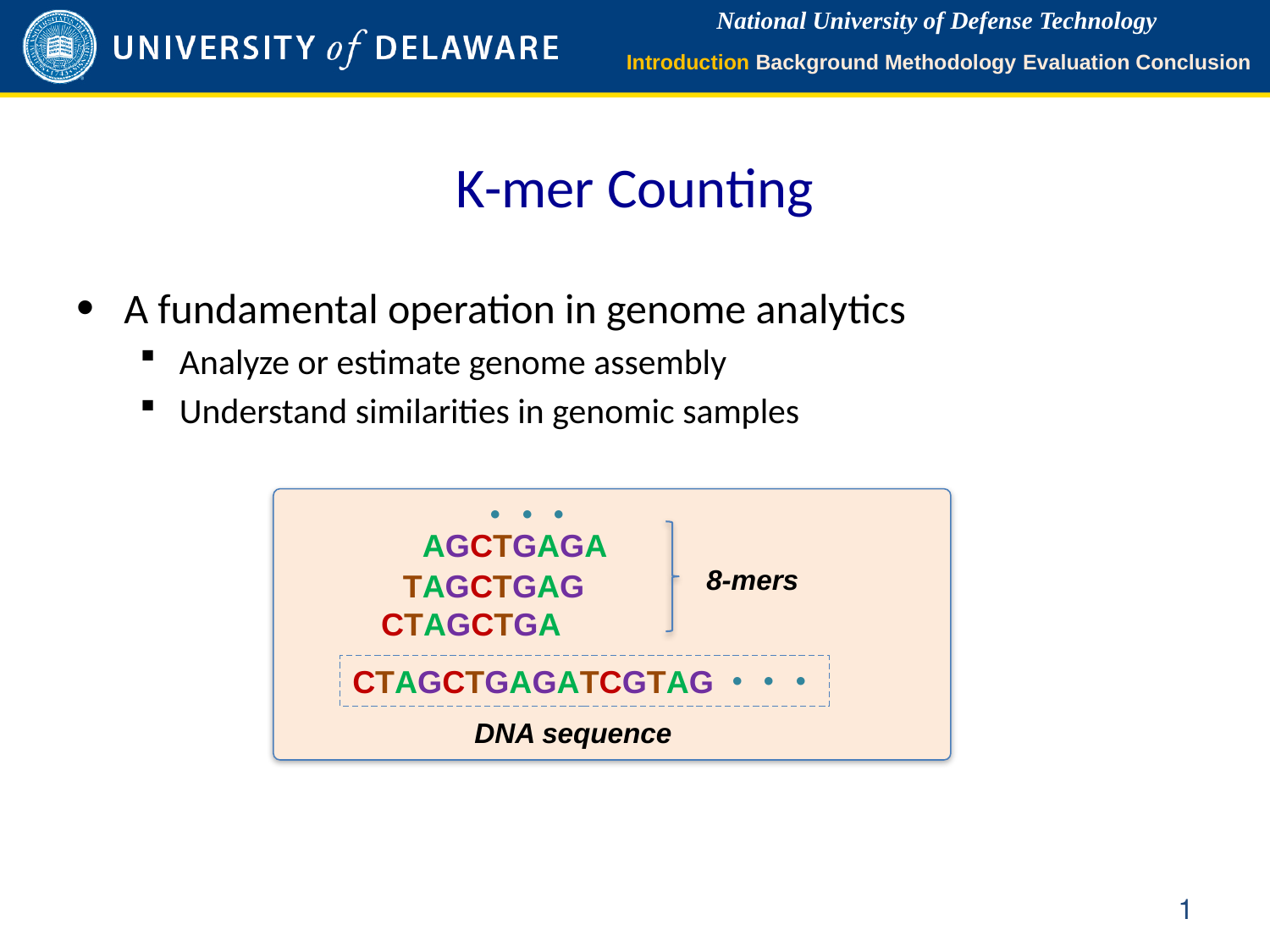

Introduction Background Methodology Evaluation Conclusion
# K-mer Counting
A fundamental operation in genome analytics
Analyze or estimate genome assembly
Understand similarities in genomic samples

・・・
AGCTGAGA

8-mers
TAGCTGAG
CTAGCTGA
CTAGCTGAGATCGTAG・・・
DNA sequence
1